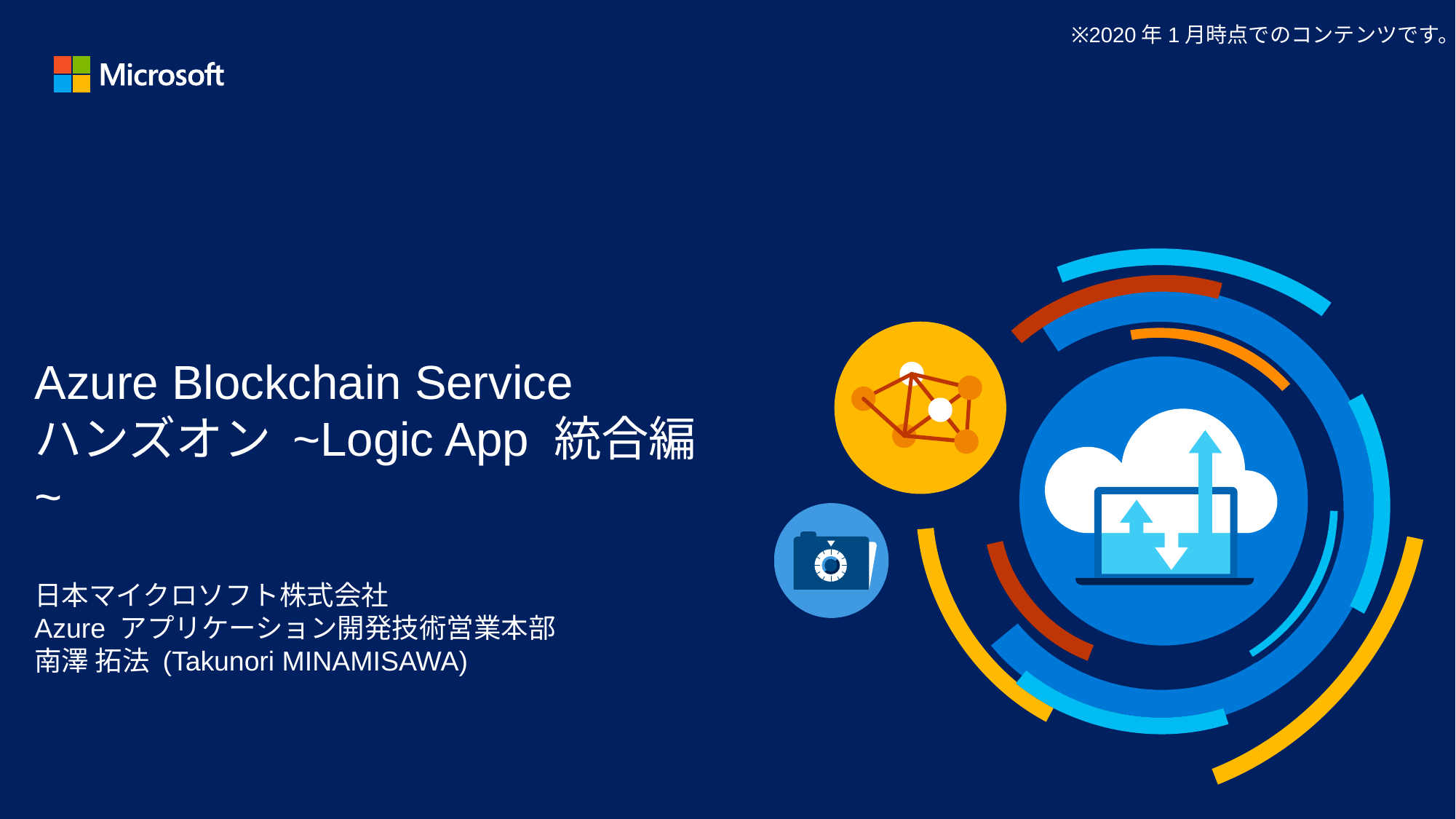

※2020年1月時点でのコンテンツです。
Azure Blockchain Service
ハンズオン ~Logic App 統合編~
日本マイクロソフト株式会社
Azure アプリケーション開発技術営業本部
南澤 拓法 (Takunori MINAMISAWA)